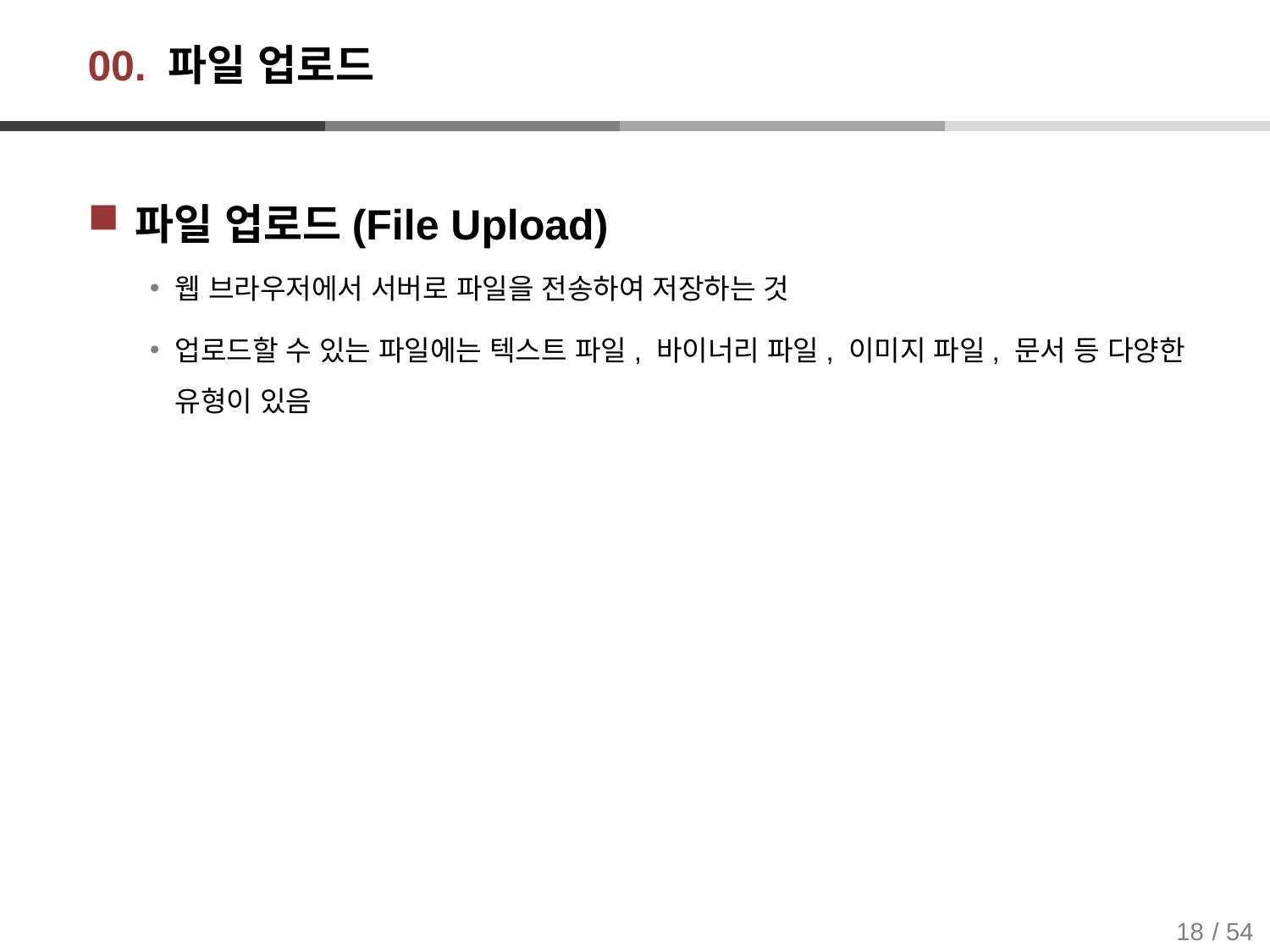

# 00. 파일 업로드
파일 업로드(File Upload)
웹 브라우저에서 서버로 파일을 전송하여 저장하는 것
업로드할 수 있는 파일에는 텍스트 파일, 바이너리 파일, 이미지 파일, 문서 등 다양한 유형이 있음